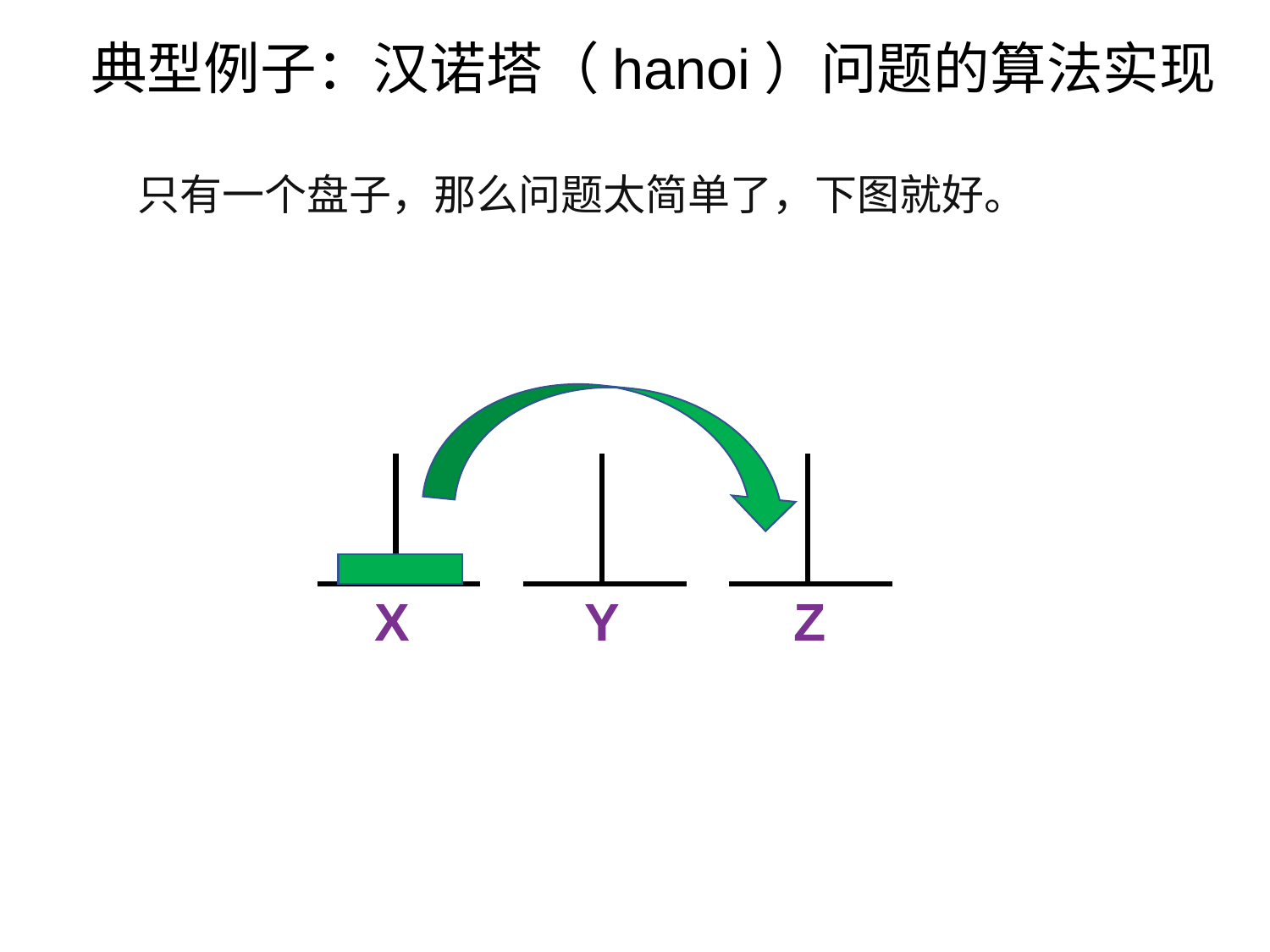

典型例子：汉诺塔（hanoi）问题的算法实现
只有一个盘子，那么问题太简单了，下图就好。

X            Y            Z
17